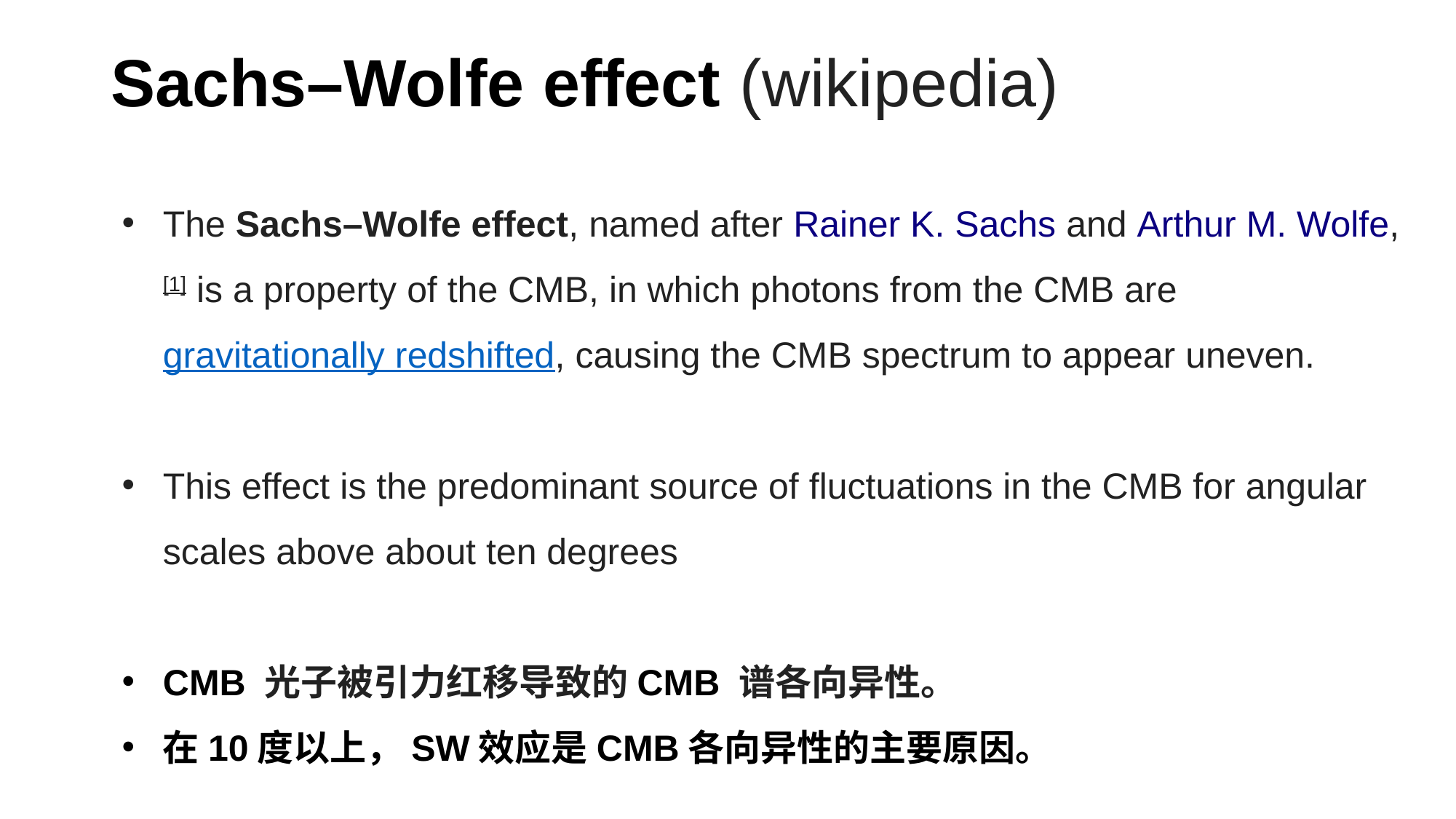

Sachs–Wolfe effect (wikipedia)

The Sachs–Wolfe effect, named after Rainer K. Sachs and Arthur M. Wolfe,[1] is a property of the CMB, in which photons from the CMB are gravitationally redshifted, causing the CMB spectrum to appear uneven.

This effect is the predominant source of fluctuations in the CMB for angular scales above about ten degrees

CMB 光子被引力红移导致的CMB 谱各向异性。
在10度以上，SW效应是CMB各向异性的主要原因。